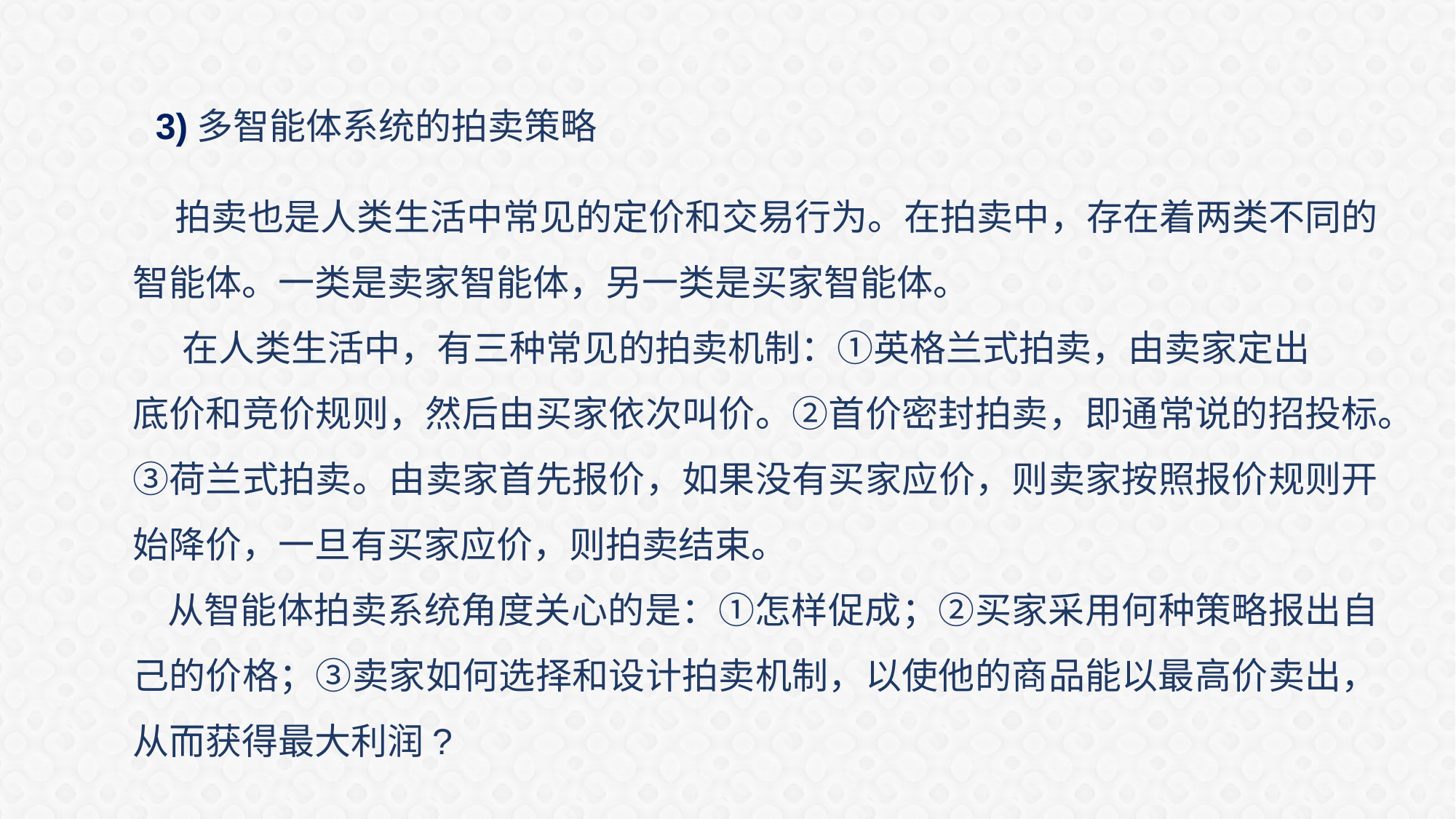

3)多智能体系统的拍卖策略
    拍卖也是人类生活中常见的定价和交易行为。在拍卖中，存在着两类不同的智能体。一类是卖家智能体，另一类是买家智能体。
     在人类生活中，有三种常见的拍卖机制：①英格兰式拍卖，由卖家定出
底价和竞价规则，然后由买家依次叫价。②首价密封拍卖，即通常说的招投标。③荷兰式拍卖。由卖家首先报价，如果没有买家应价，则卖家按照报价规则开始降价，一旦有买家应价，则拍卖结束。
   从智能体拍卖系统角度关心的是：①怎样促成；②买家采用何种策略报出自己的价格；③卖家如何选择和设计拍卖机制，以使他的商品能以最高价卖出，从而获得最大利润?